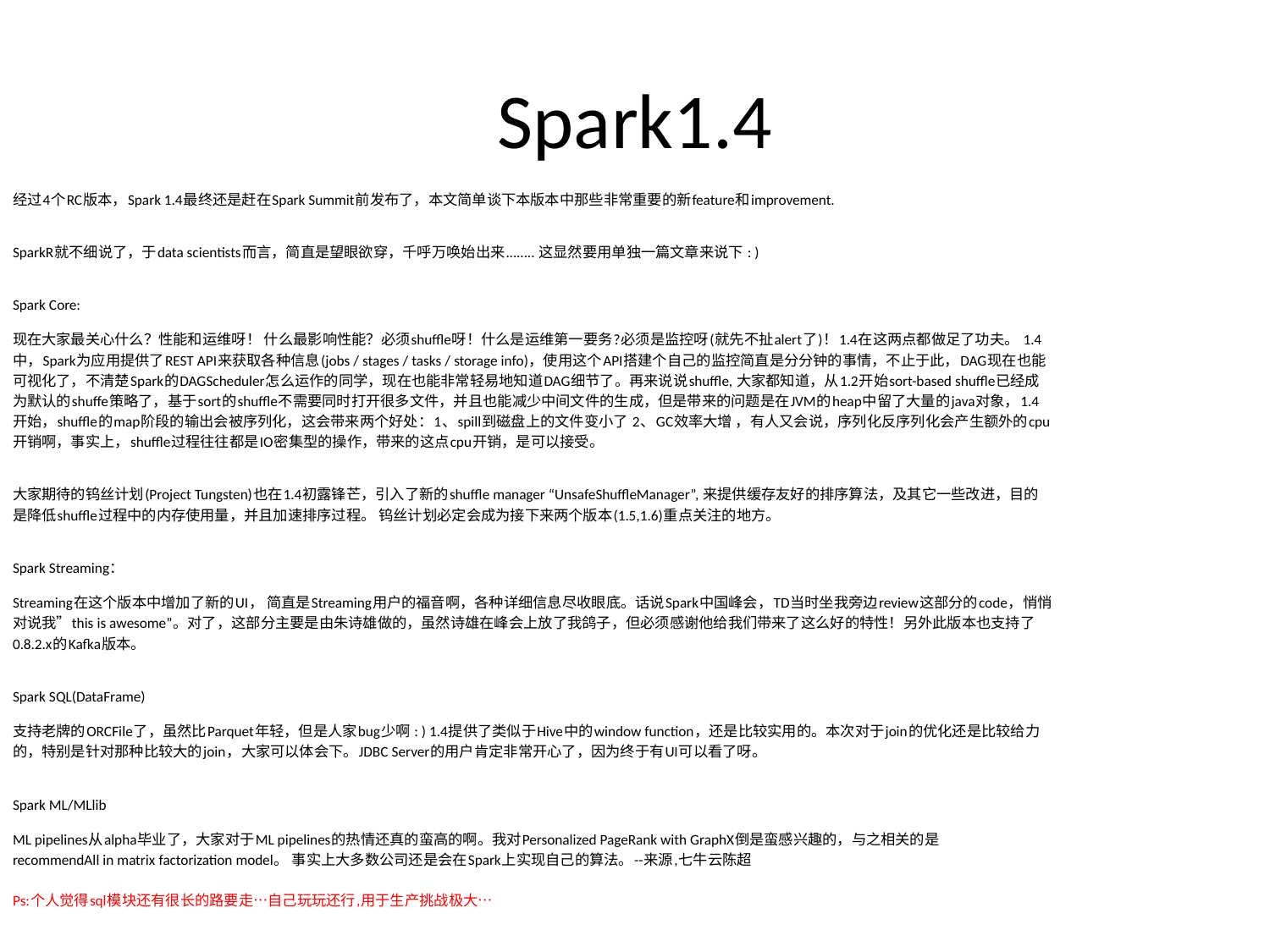

# Spark1.4
经过4个RC版本，Spark 1.4最终还是赶在Spark Summit前发布了，本文简单谈下本版本中那些非常重要的新feature和improvement.
SparkR就不细说了，于data scientists而言，简直是望眼欲穿，千呼万唤始出来........ 这显然要用单独一篇文章来说下 : )
Spark Core:
现在大家最关心什么？性能和运维呀！ 什么最影响性能？必须shuffle呀！什么是运维第一要务?必须是监控呀(就先不扯alert了)！1.4在这两点都做足了功夫。 1.4
中，Spark为应用提供了REST API来获取各种信息(jobs / stages / tasks / storage info)，使用这个API搭建个自己的监控简直是分分钟的事情，不止于此，DAG现在也能
可视化了，不清楚Spark的DAGScheduler怎么运作的同学，现在也能非常轻易地知道DAG细节了。再来说说shuffle, 大家都知道，从1.2开始sort-based shuffle已经成
为默认的shuffe策略了，基于sort的shuffle不需要同时打开很多文件，并且也能减少中间文件的生成，但是带来的问题是在JVM的heap中留了大量的java对象，1.4
开始，shuffle的map阶段的输出会被序列化，这会带来两个好处：1、spill到磁盘上的文件变小了 2、GC效率大增 ，有人又会说，序列化反序列化会产生额外的cpu
开销啊，事实上，shuffle过程往往都是IO密集型的操作，带来的这点cpu开销，是可以接受。
大家期待的钨丝计划(Project Tungsten)也在1.4初露锋芒，引入了新的shuffle manager “UnsafeShuffleManager”, 来提供缓存友好的排序算法，及其它一些改进，目的
是降低shuffle过程中的内存使用量，并且加速排序过程。 钨丝计划必定会成为接下来两个版本(1.5,1.6)重点关注的地方。
Spark Streaming：
Streaming在这个版本中增加了新的UI， 简直是Streaming用户的福音啊，各种详细信息尽收眼底。话说Spark中国峰会，TD当时坐我旁边review这部分的code，悄悄
对说我”this is awesome”。对了，这部分主要是由朱诗雄做的，虽然诗雄在峰会上放了我鸽子，但必须感谢他给我们带来了这么好的特性！另外此版本也支持了
0.8.2.x的Kafka版本。
Spark SQL(DataFrame)
支持老牌的ORCFile了，虽然比Parquet年轻，但是人家bug少啊 : ) 1.4提供了类似于Hive中的window function，还是比较实用的。本次对于join的优化还是比较给力
的，特别是针对那种比较大的join，大家可以体会下。JDBC Server的用户肯定非常开心了，因为终于有UI可以看了呀。
Spark ML/MLlib
ML pipelines从alpha毕业了，大家对于ML pipelines的热情还真的蛮高的啊。我对Personalized PageRank with GraphX倒是蛮感兴趣的，与之相关的是
recommendAll in matrix factorization model。 事实上大多数公司还是会在Spark上实现自己的算法。--来源,七牛云陈超

Ps:个人觉得sql模块还有很长的路要走…自己玩玩还行,用于生产挑战极大…